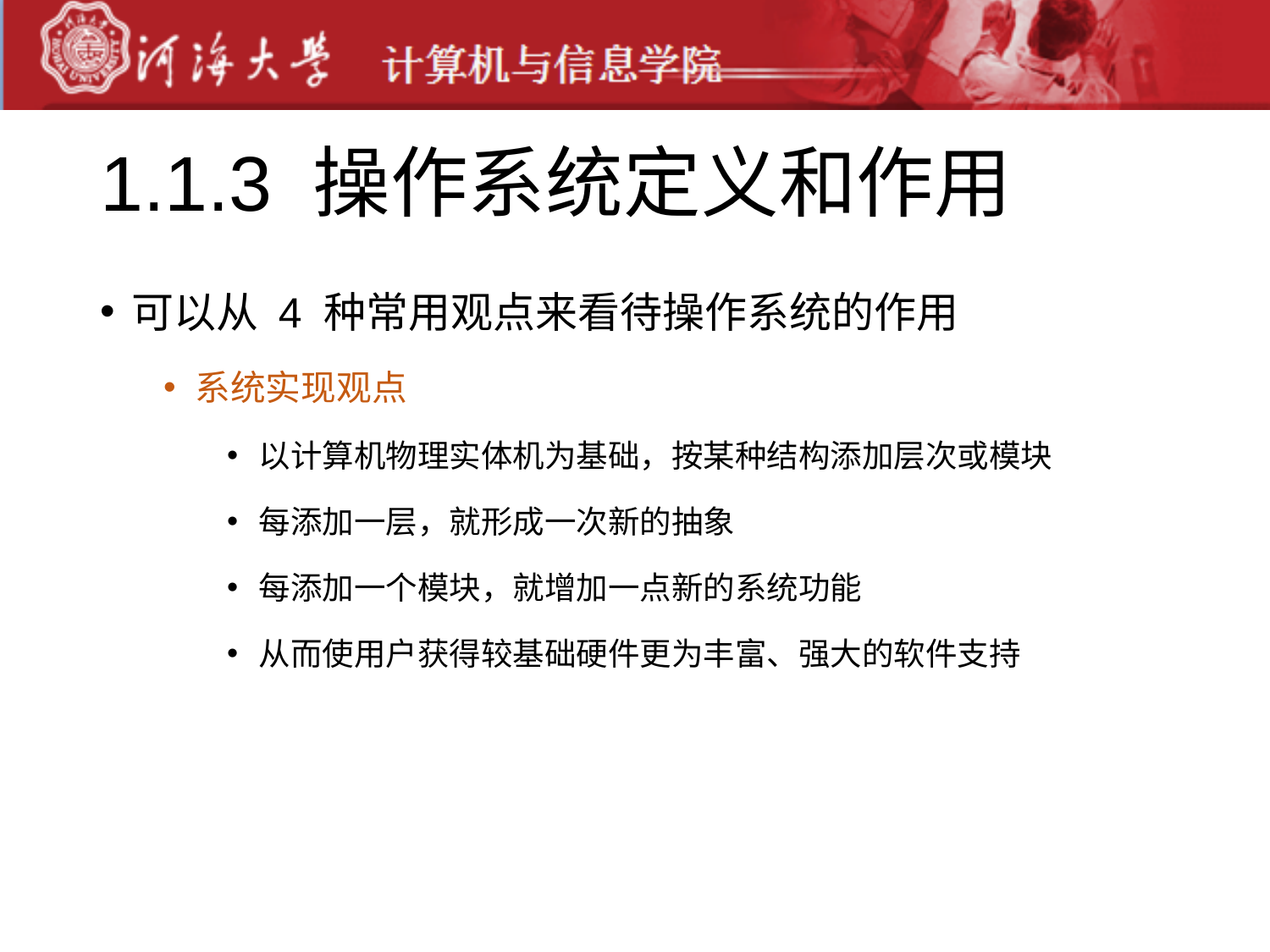

# 1.1.3 操作系统定义和作用
可以从 4 种常用观点来看待操作系统的作用
系统实现观点
以计算机物理实体机为基础，按某种结构添加层次或模块
每添加一层，就形成一次新的抽象
每添加一个模块，就增加一点新的系统功能
从而使用户获得较基础硬件更为丰富、强大的软件支持